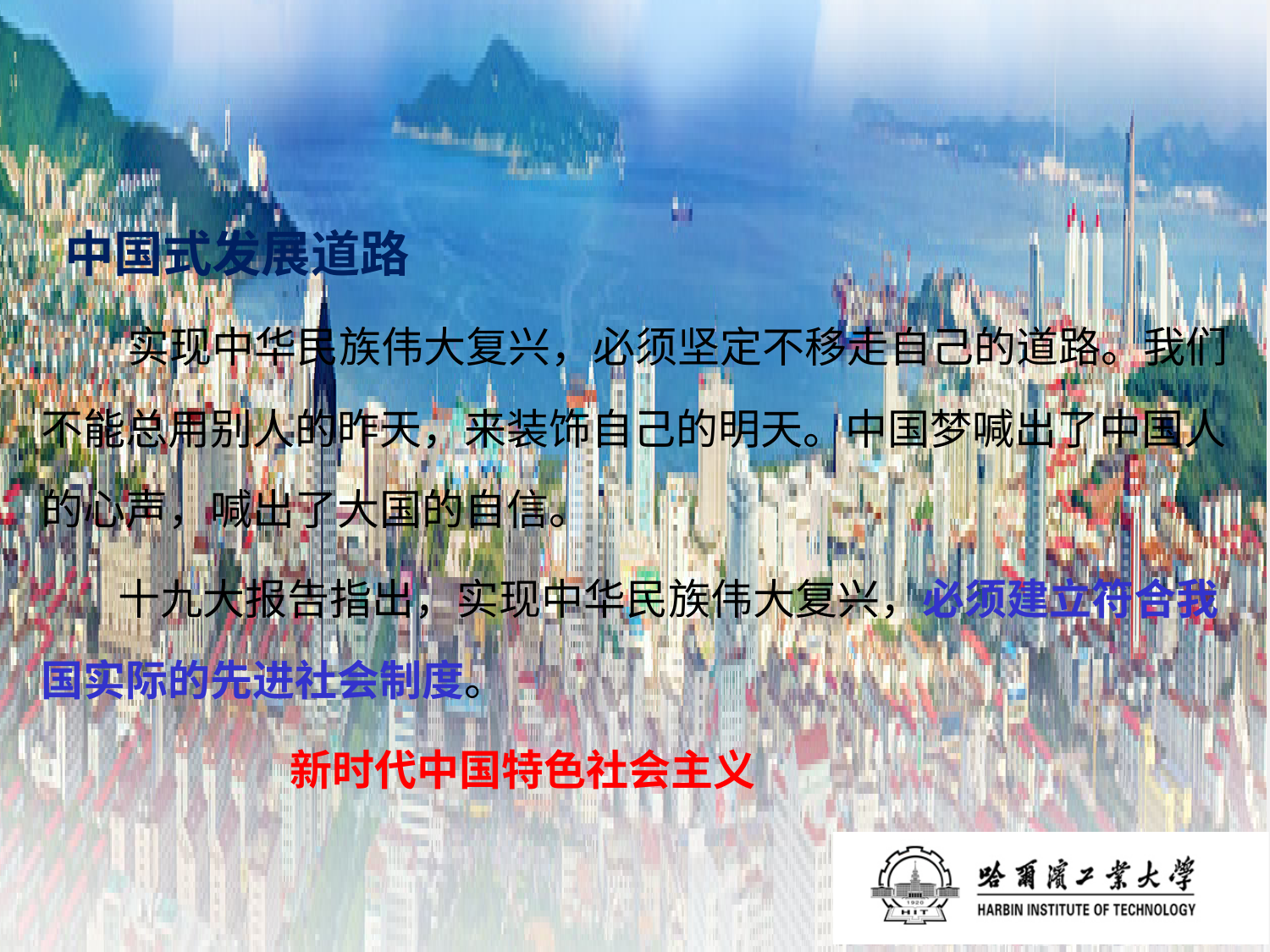

中国式发展道路
        实现中华民族伟大复兴，必须坚定不移走自己的道路。我们不能总用别人的昨天，来装饰自己的明天。中国梦喊出了中国人的心声，喊出了大国的自信。
       十九大报告指出，实现中华民族伟大复兴，必须建立符合我国实际的先进社会制度。
                         新时代中国特色社会主义